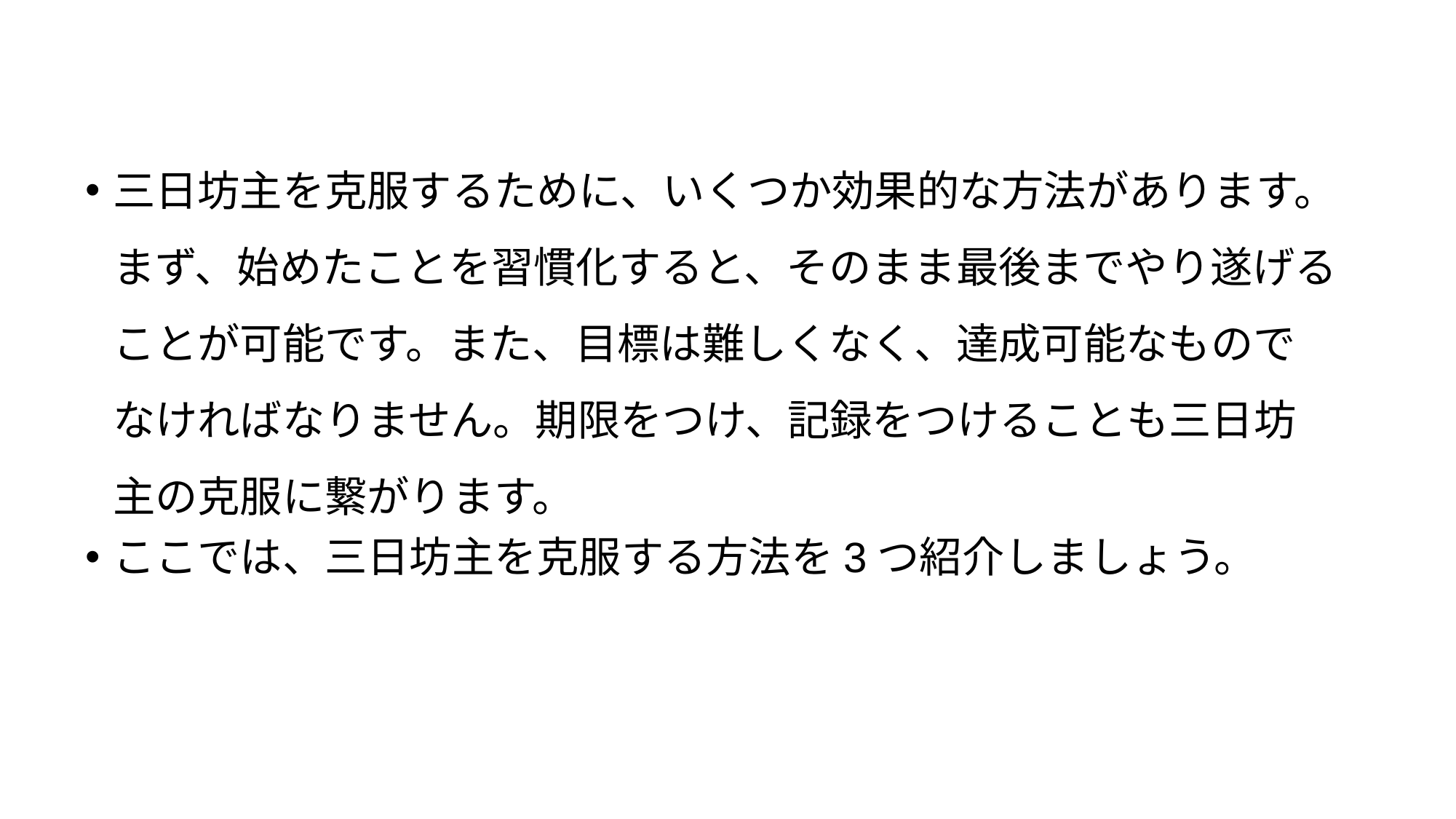

三日坊主を克服するために、いくつか効果的な方法があります。まず、始めたことを習慣化すると、そのまま最後までやり遂げることが可能です。また、目標は難しくなく、達成可能なものでなければなりません。期限をつけ、記録をつけることも三日坊主の克服に繋がります。
ここでは、三日坊主を克服する方法を3つ紹介しましょう。